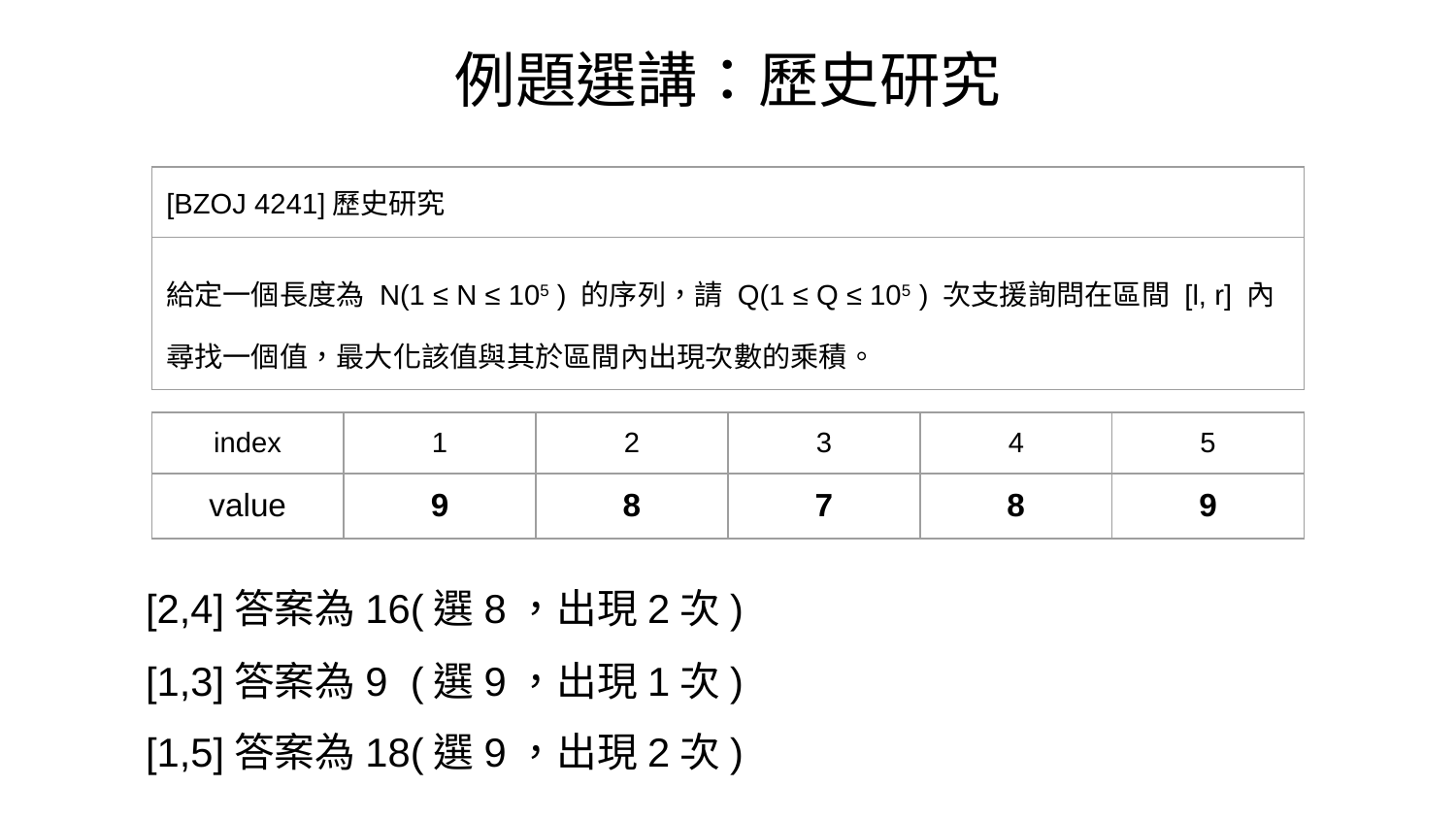

例題選講：歷史研究
| [BZOJ 4241]歷史研究 |
| --- |
| 給定⼀個⻑度為 N(1 ≤ N ≤ 105 ) 的序列，請 Q(1 ≤ Q ≤ 105 ) 次⽀援詢問在區間 [l, r] 內尋找⼀個值，最⼤化該值與其於區間內出現次數的乘積。 |
| index | 1 | 2 | 3 | 4 | 5 |
| --- | --- | --- | --- | --- | --- |
| value | 9 | 8 | 7 | 8 | 9 |
[2,4]答案為16(選8，出現2次)
[1,3]答案為96(選9，出現1次)
[1,5]答案為18(選9，出現2次)